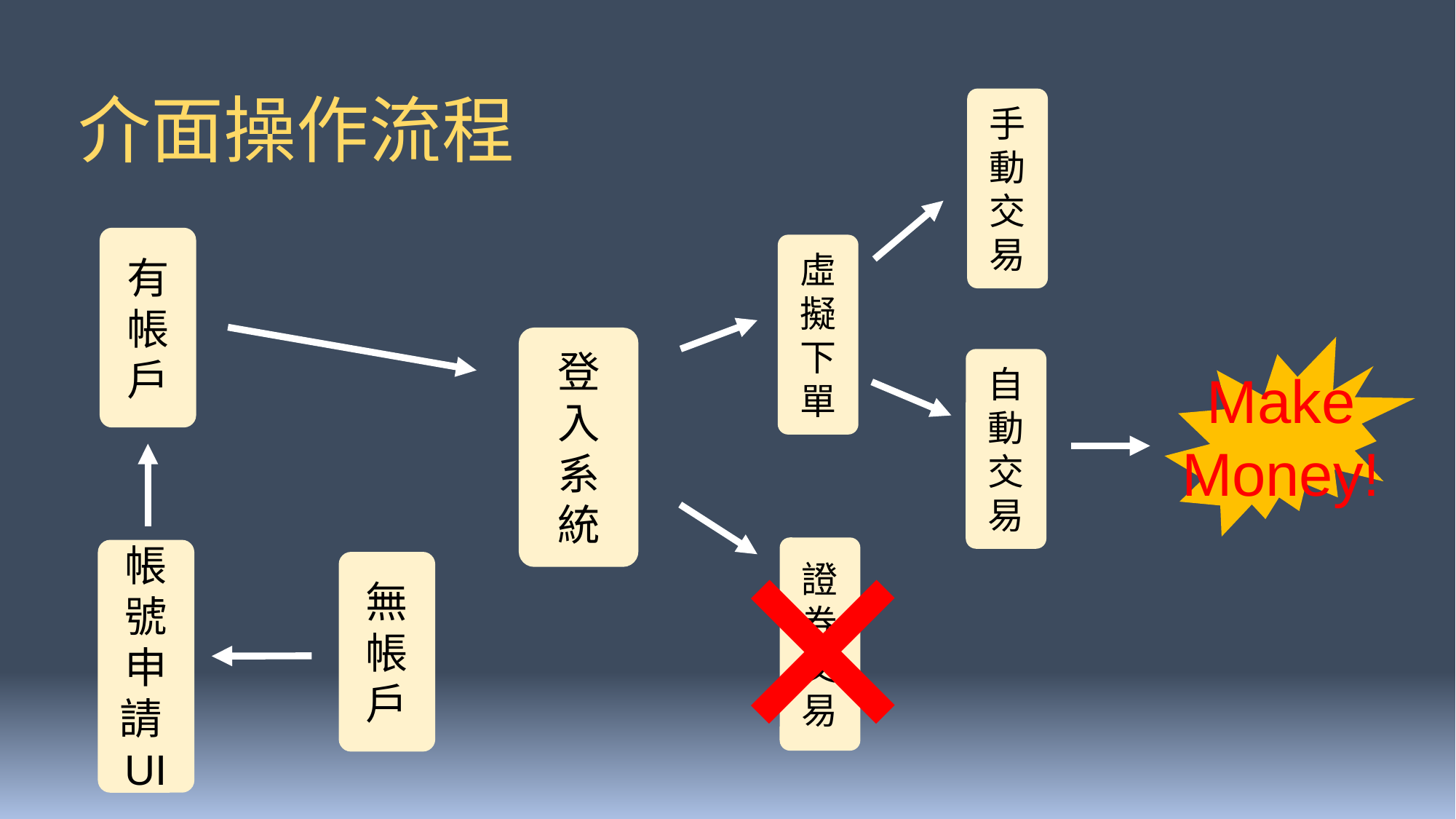

介面操作流程
手動交易
有
帳
戶
虛
擬
下
單
登
入
系
統

Make
Money!
自動交易
證
券
交
易
帳號申請UI
無
帳
戶